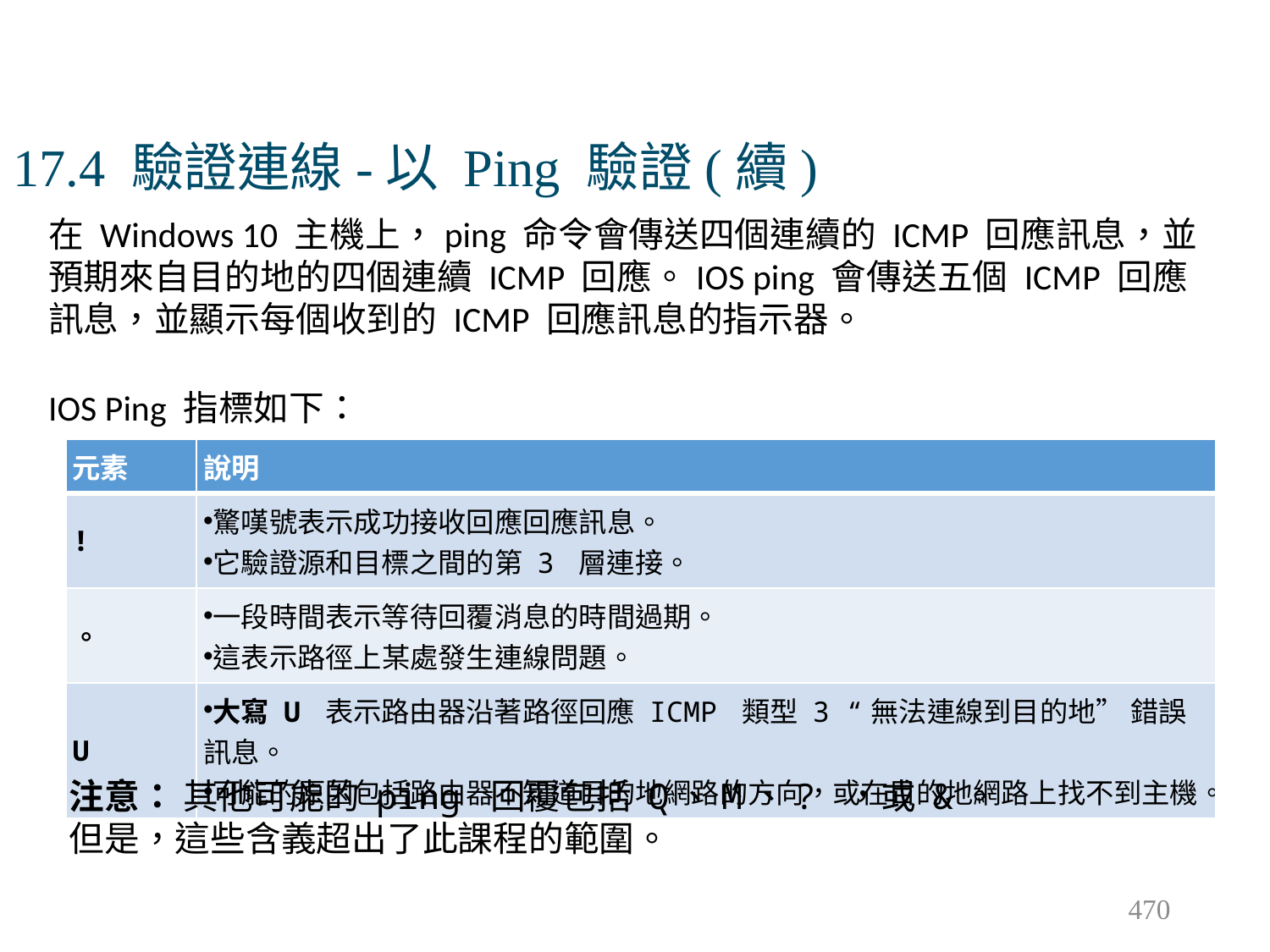

# 17.4 驗證連線-以 Ping 驗證(續)
在 Windows 10 主機上，ping 命令會傳送四個連續的 ICMP 回應訊息，並預期來自目的地的四個連續 ICMP 回應。IOS ping 會傳送五個 ICMP 回應訊息，並顯示每個收到的 ICMP 回應訊息的指示器。

IOS Ping 指標如下：

| 元素 | 說明 |
| --- | --- |
| ! | 驚嘆號表示成功接收回應回應訊息。 它驗證源和目標之間的第 3 層連接。 |
| 。 | 一段時間表示等待回覆消息的時間過期。 這表示路徑上某處發生連線問題。 |
| U | 大寫 U 表示路由器沿著路徑回應 ICMP 類型 3 “無法連線到目的地” 錯誤訊息。 可能的原因包括路由器不知道目的地網路的方向，或在目的地網路上找不到主機。 |
注意： 其他可能的 ping 回覆包括 Q、M、? ，或 &。但是，這些含義超出了此課程的範圍。

470